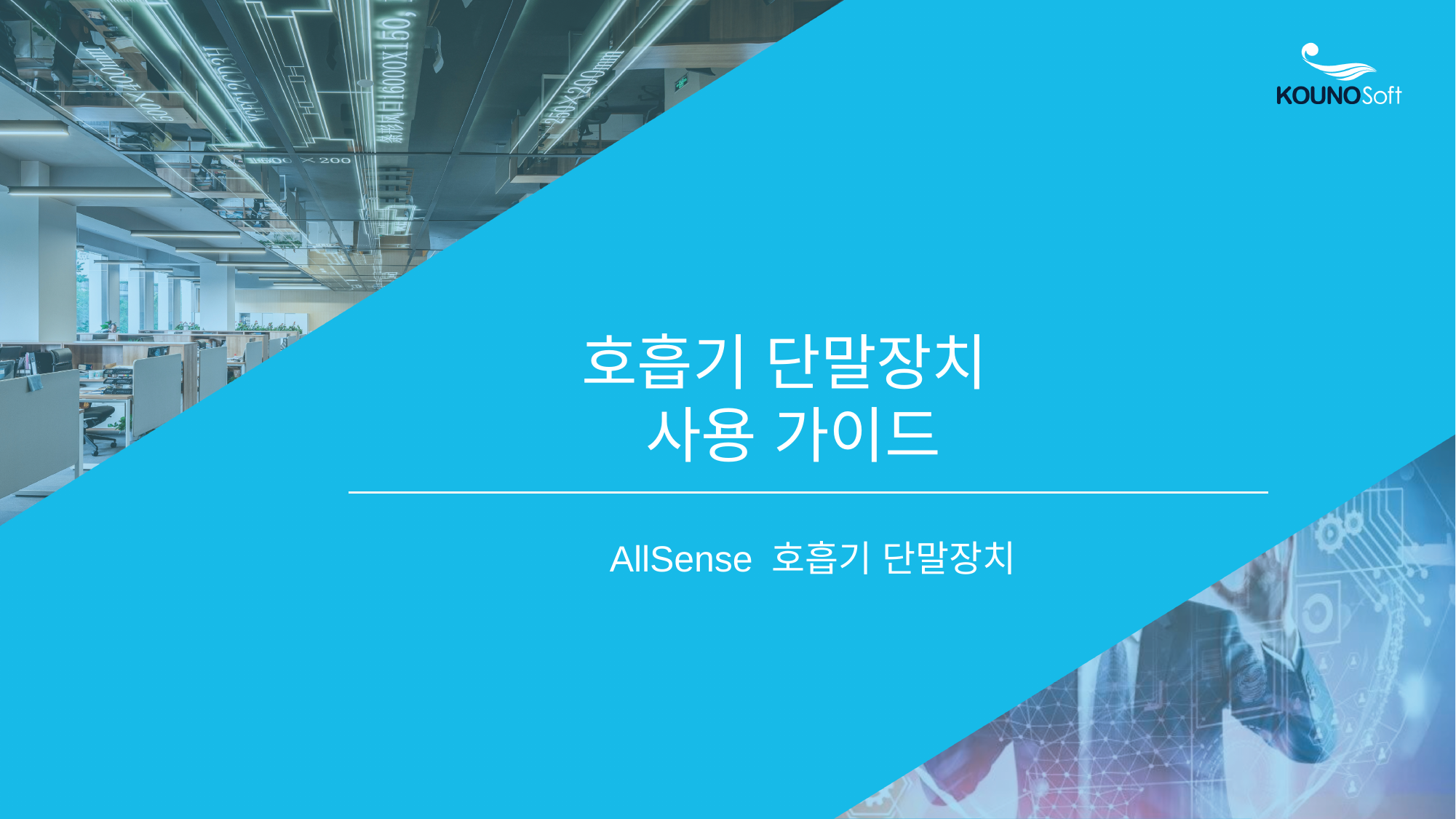

# 호흡기 단말장치 사용 가이드
AllSense 호흡기 단말장치